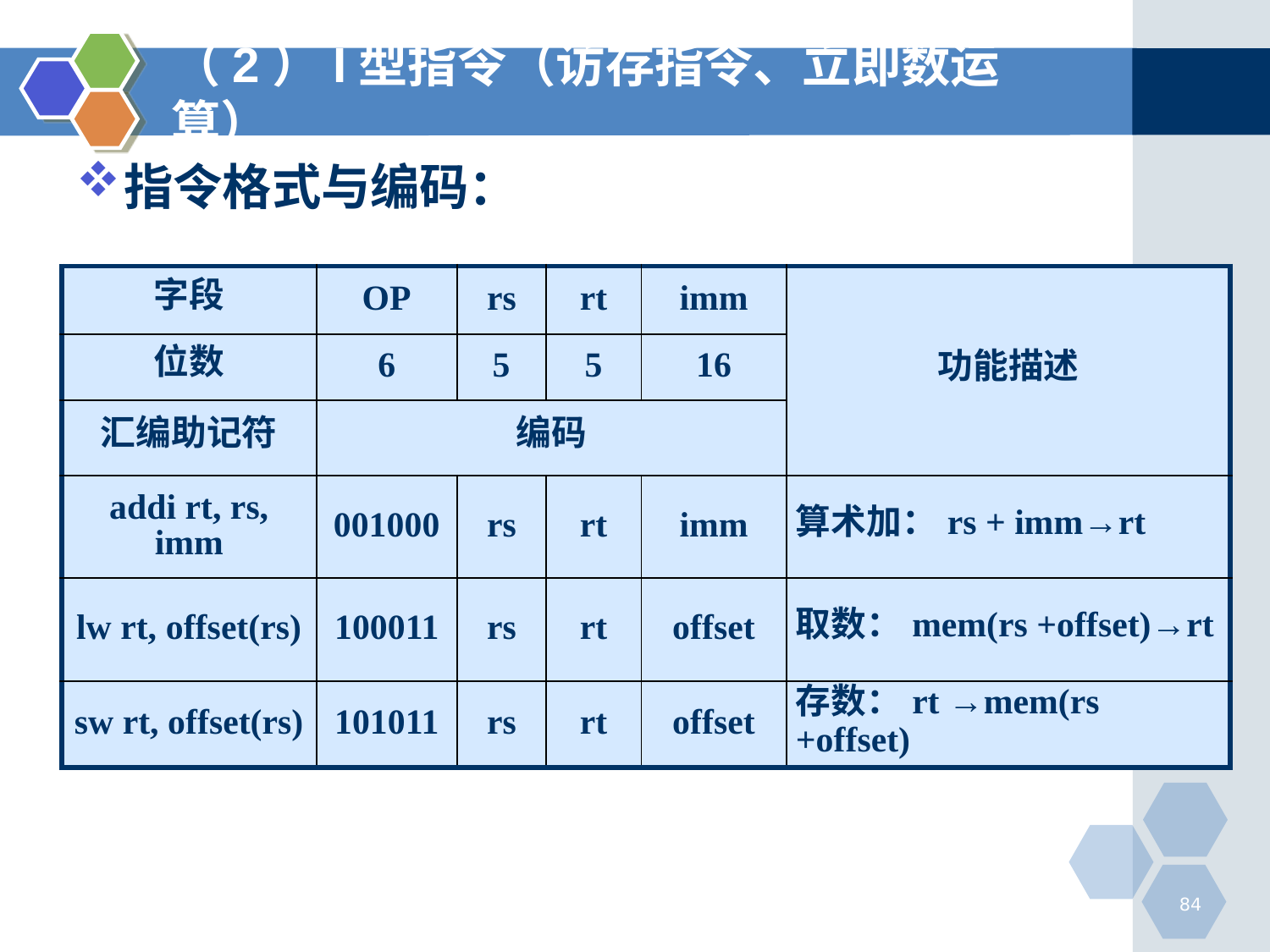

# （2）I型指令（访存指令、立即数运算）
指令格式与编码：

| 字段 | OP | rs | rt | imm | 功能描述 |
| --- | --- | --- | --- | --- | --- |
| 位数 | 6 | 5 | 5 | 16 |  |
| 汇编助记符 | 编码 |  |  |  |  |
| addi rt, rs, imm | 001000 | rs | rt | imm | 算术加：rs + imm→rt |
| lw rt, offset(rs) | 100011 | rs | rt | offset | 取数：mem(rs +offset)→rt |
| sw rt, offset(rs) | 101011 | rs | rt | offset | 存数：rt →mem(rs +offset) |

84